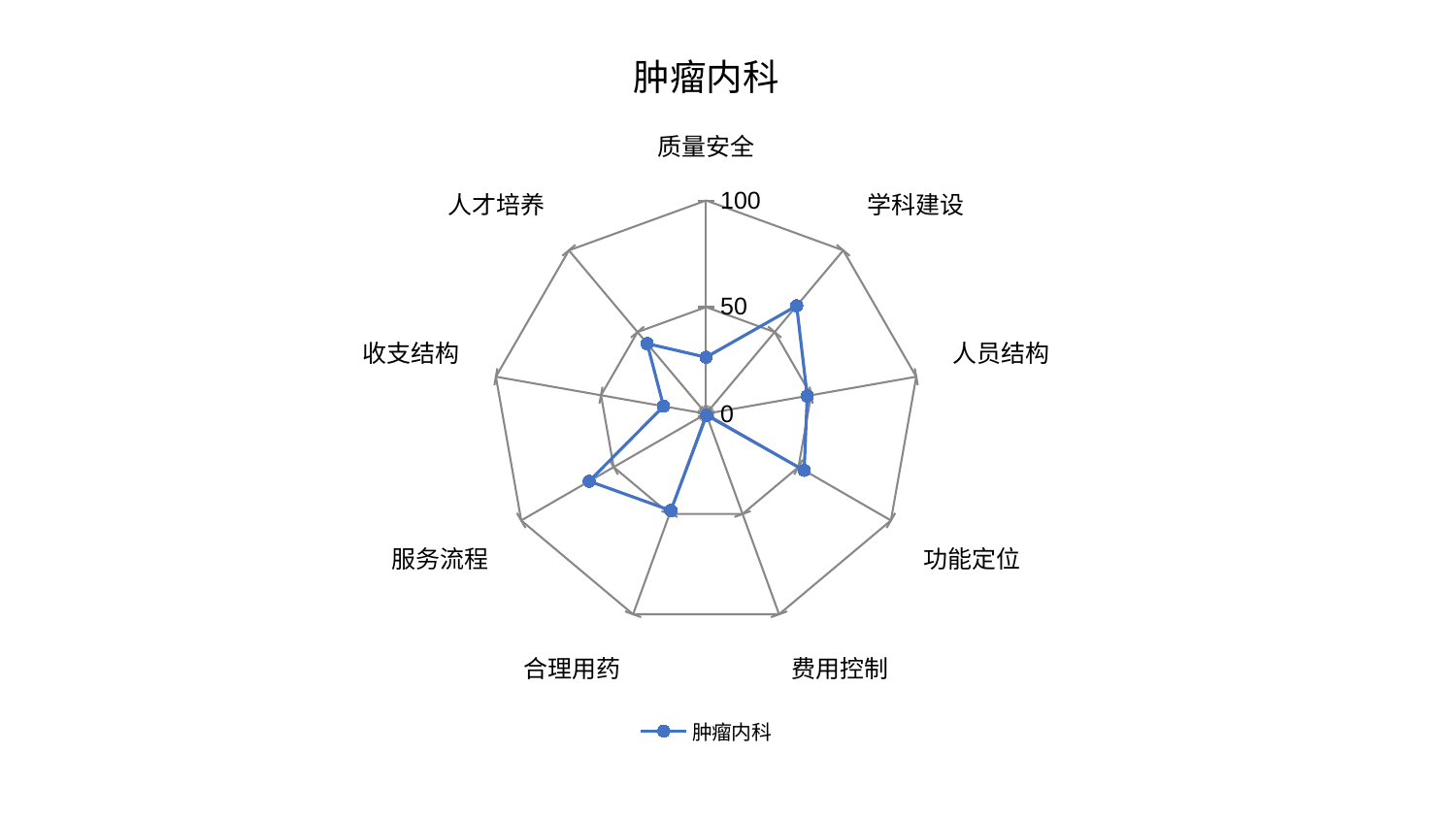

### Chart: 肿瘤内科

| Category | 肿瘤内科 |
|---|---|
| 质量安全 | 26.517959109617532 |
| 学科建设 | 66.06110012689142 |
| 人员结构 | 48.126656127534396 |
| 功能定位 | 53.09525065199205 |
| 费用控制 | 0.7142016396980735 |
| 合理用药 | 48.25768655009669 |
| 服务流程 | 63.22746785929861 |
| 收支结构 | 20.22530776935874 |
| 人才培养 | 42.9611202396735 |
312